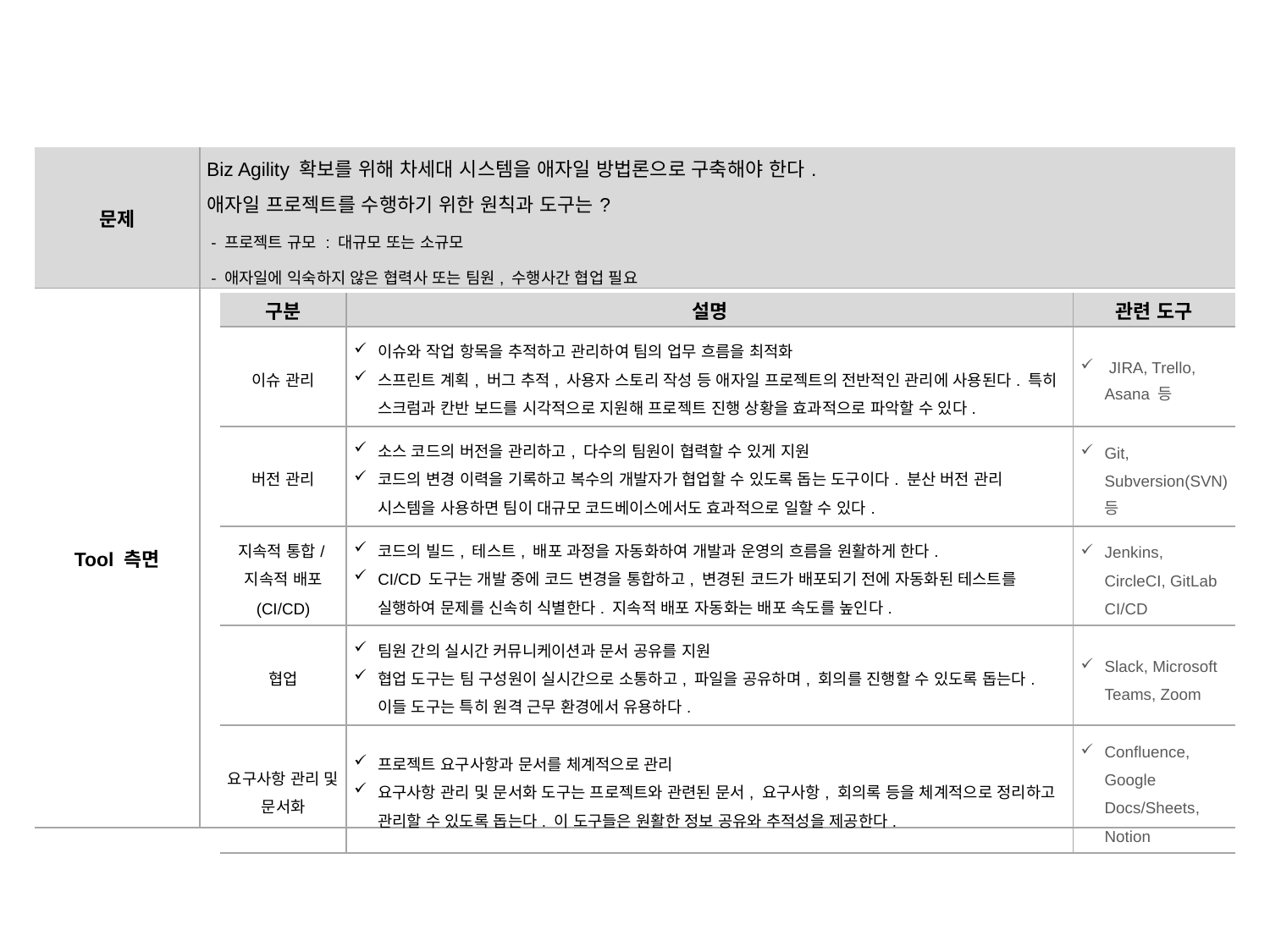

| 문제 | Biz Agility 확보를 위해 차세대 시스템을 애자일 방법론으로 구축해야 한다. 애자일 프로젝트를 수행하기 위한 원칙과 도구는? - 프로젝트 규모 : 대규모 또는 소규모 - 애자일에 익숙하지 않은 협력사 또는 팀원, 수행사간 협업 필요 |
| --- | --- |
| Tool 측면 |  |
| 구분 | 설명 | 관련 도구 |
| --- | --- | --- |
| 이슈 관리 | 이슈와 작업 항목을 추적하고 관리하여 팀의 업무 흐름을 최적화 스프린트 계획, 버그 추적, 사용자 스토리 작성 등 애자일 프로젝트의 전반적인 관리에 사용된다. 특히 스크럼과 칸반 보드를 시각적으로 지원해 프로젝트 진행 상황을 효과적으로 파악할 수 있다. | JIRA, Trello, Asana 등 |
| 버전 관리 | 소스 코드의 버전을 관리하고, 다수의 팀원이 협력할 수 있게 지원 코드의 변경 이력을 기록하고 복수의 개발자가 협업할 수 있도록 돕는 도구이다. 분산 버전 관리 시스템을 사용하면 팀이 대규모 코드베이스에서도 효과적으로 일할 수 있다. | Git, Subversion(SVN) 등 |
| 지속적 통합/지속적 배포 (CI/CD) | 코드의 빌드, 테스트, 배포 과정을 자동화하여 개발과 운영의 흐름을 원활하게 한다. CI/CD 도구는 개발 중에 코드 변경을 통합하고, 변경된 코드가 배포되기 전에 자동화된 테스트를 실행하여 문제를 신속히 식별한다. 지속적 배포 자동화는 배포 속도를 높인다. | Jenkins, CircleCI, GitLab CI/CD |
| 협업 | 팀원 간의 실시간 커뮤니케이션과 문서 공유를 지원 협업 도구는 팀 구성원이 실시간으로 소통하고, 파일을 공유하며, 회의를 진행할 수 있도록 돕는다. 이들 도구는 특히 원격 근무 환경에서 유용하다. | Slack, Microsoft Teams, Zoom |
| 요구사항 관리 및 문서화 | 프로젝트 요구사항과 문서를 체계적으로 관리 요구사항 관리 및 문서화 도구는 프로젝트와 관련된 문서, 요구사항, 회의록 등을 체계적으로 정리하고 관리할 수 있도록 돕는다. 이 도구들은 원활한 정보 공유와 추적성을 제공한다. | Confluence, Google Docs/Sheets, Notion |